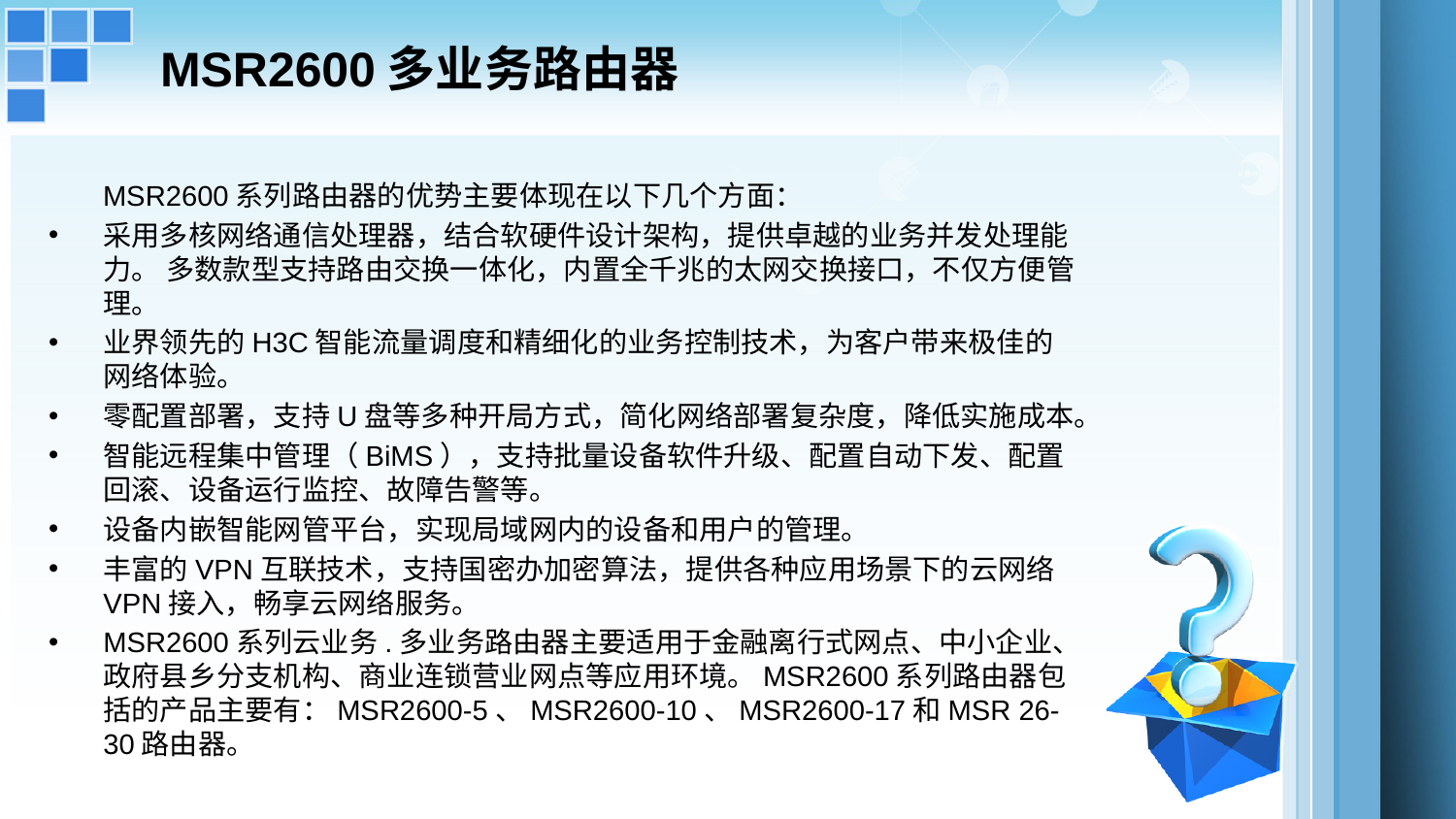

# MSR2600多业务路由器
MSR2600系列路由器的优势主要体现在以下几个方面：
采用多核网络通信处理器，结合软硬件设计架构，提供卓越的业务并发处理能力。 多数款型支持路由交换一体化，内置全千兆的太网交换接口，不仅方便管理。
业界领先的H3C智能流量调度和精细化的业务控制技术，为客户带来极佳的网络体验。
零配置部署，支持U盘等多种开局方式，简化网络部署复杂度，降低实施成本。
智能远程集中管理（BiMS），支持批量设备软件升级、配置自动下发、配置回滚、设备运行监控、故障告警等。
设备内嵌智能网管平台，实现局域网内的设备和用户的管理。
丰富的VPN互联技术，支持国密办加密算法，提供各种应用场景下的云网络VPN接入，畅享云网络服务。
MSR2600系列云业务.多业务路由器主要适用于金融离行式网点、中小企业、政府县乡分支机构、商业连锁营业网点等应用环境。MSR2600系列路由器包括的产品主要有：MSR2600-5、MSR2600-10、MSR2600-17和MSR 26-30路由器。